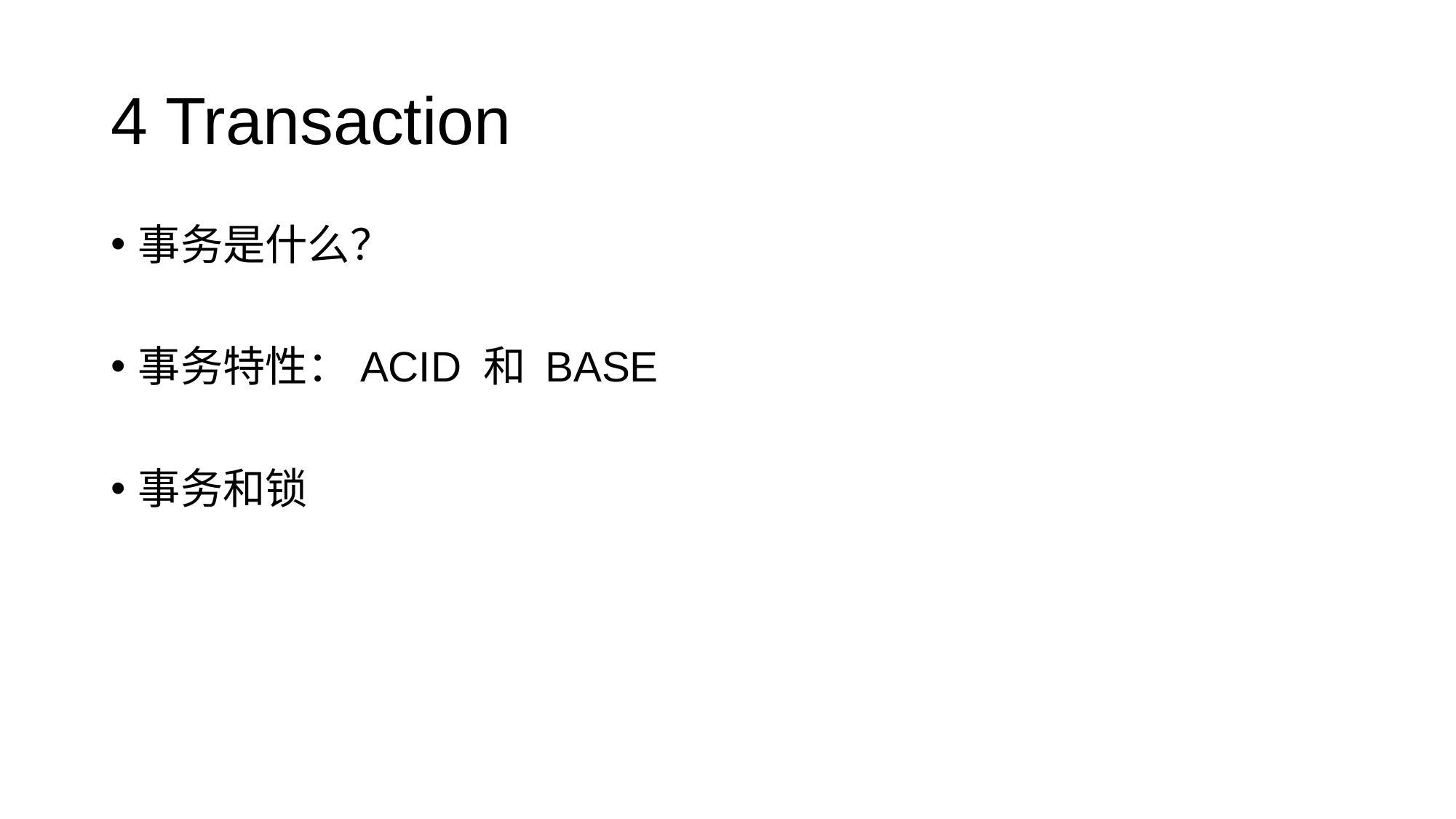

# 4 Transaction
事务是什么？

事务特性：ACID 和 BASE

事务和锁